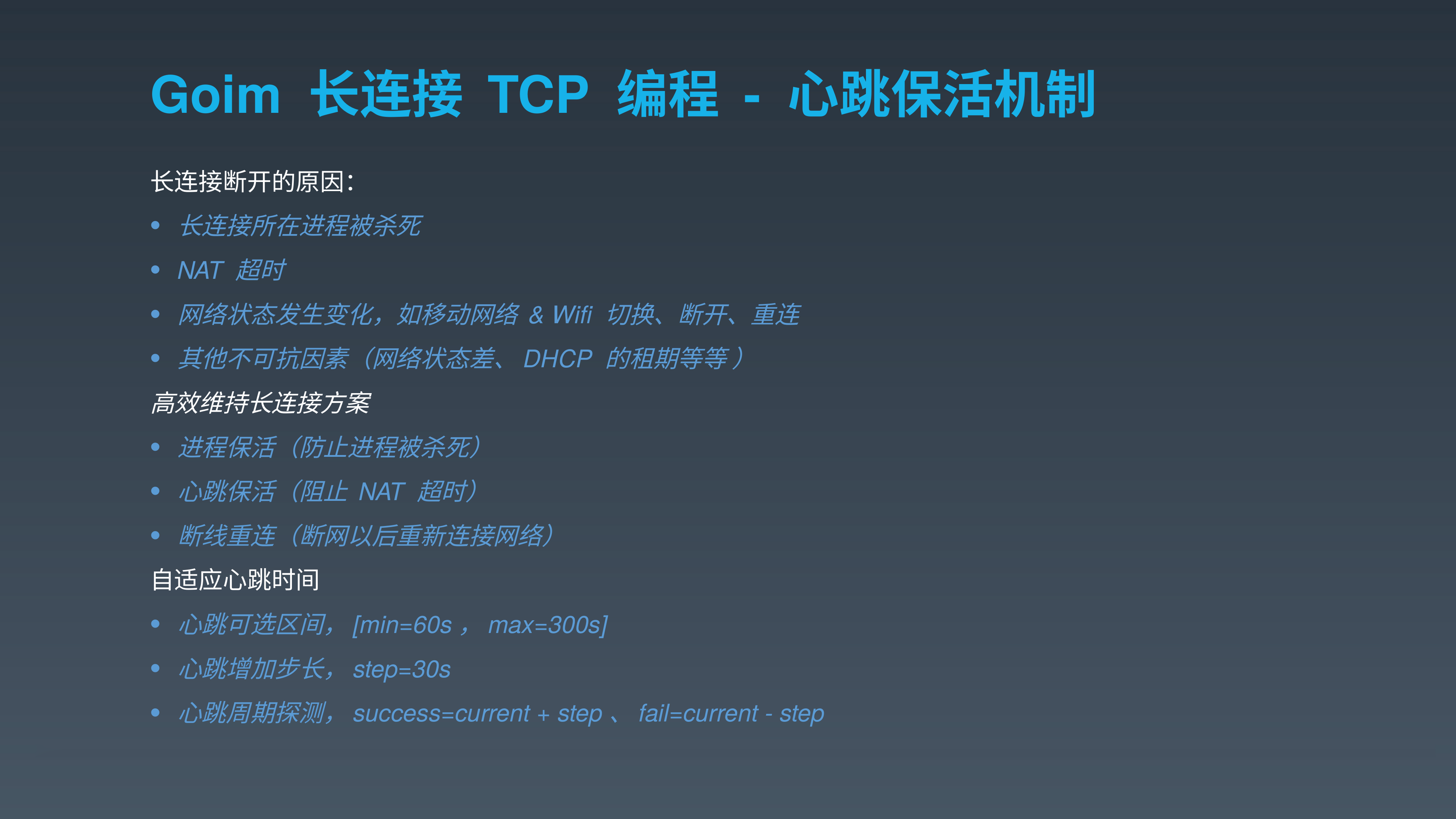

# Goim 长连接 TCP 编程 - 心跳保活机制
长连接断开的原因：
长连接所在进程被杀死
NAT 超时
网络状态发生变化，如移动网络 & Wifi 切换、断开、重连
其他不可抗因素（网络状态差、DHCP 的租期等等 ）
高效维持长连接方案
进程保活（防止进程被杀死）
心跳保活（阻止 NAT 超时）
断线重连（断网以后重新连接网络）
自适应心跳时间
心跳可选区间，[min=60s，max=300s]
心跳增加步长，step=30s
心跳周期探测，success=current + step、fail=current - step